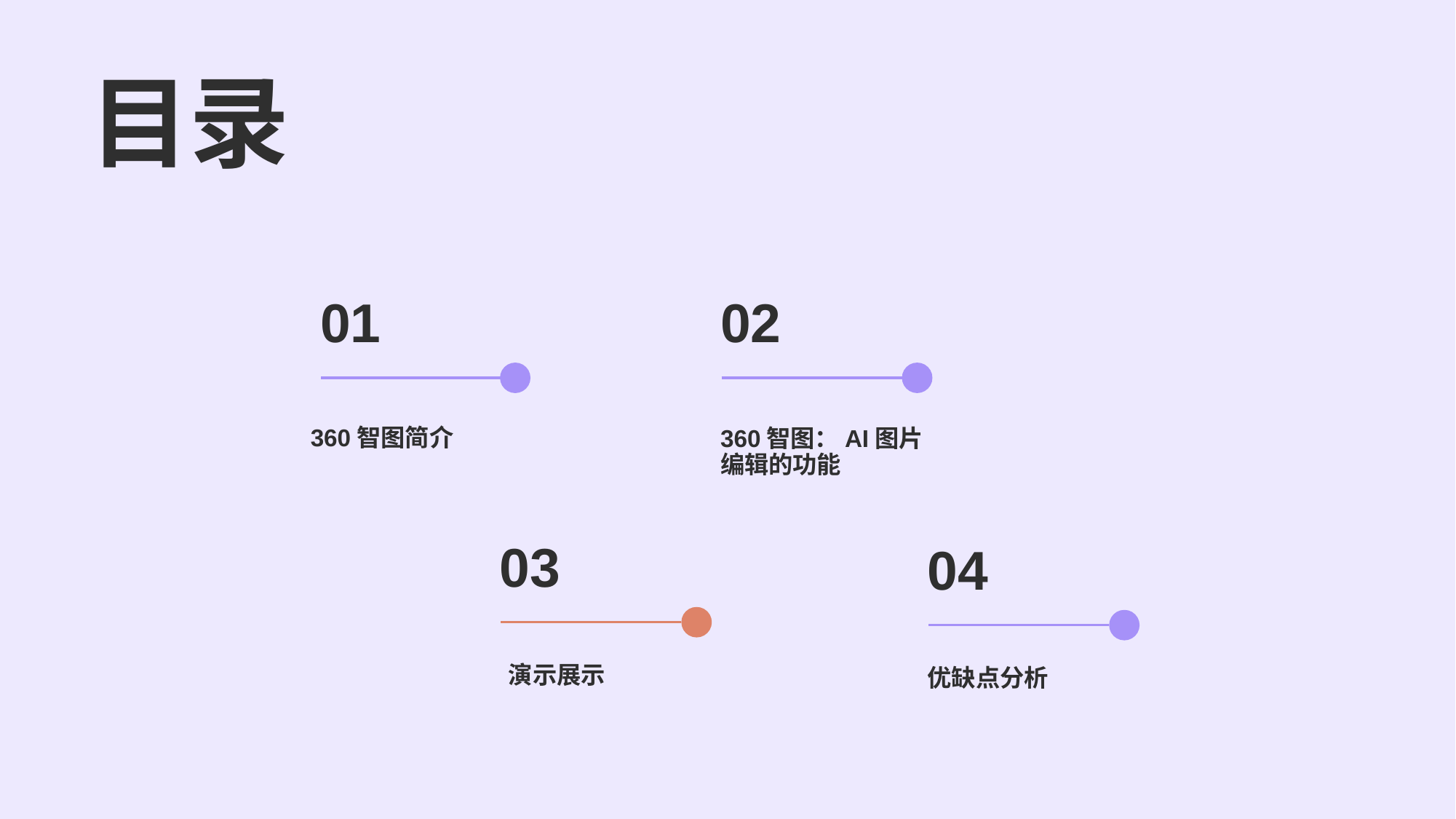

目录
01
02

360智图简介
360智图：AI图片编辑的功能
03
04

演示展示

优缺点分析